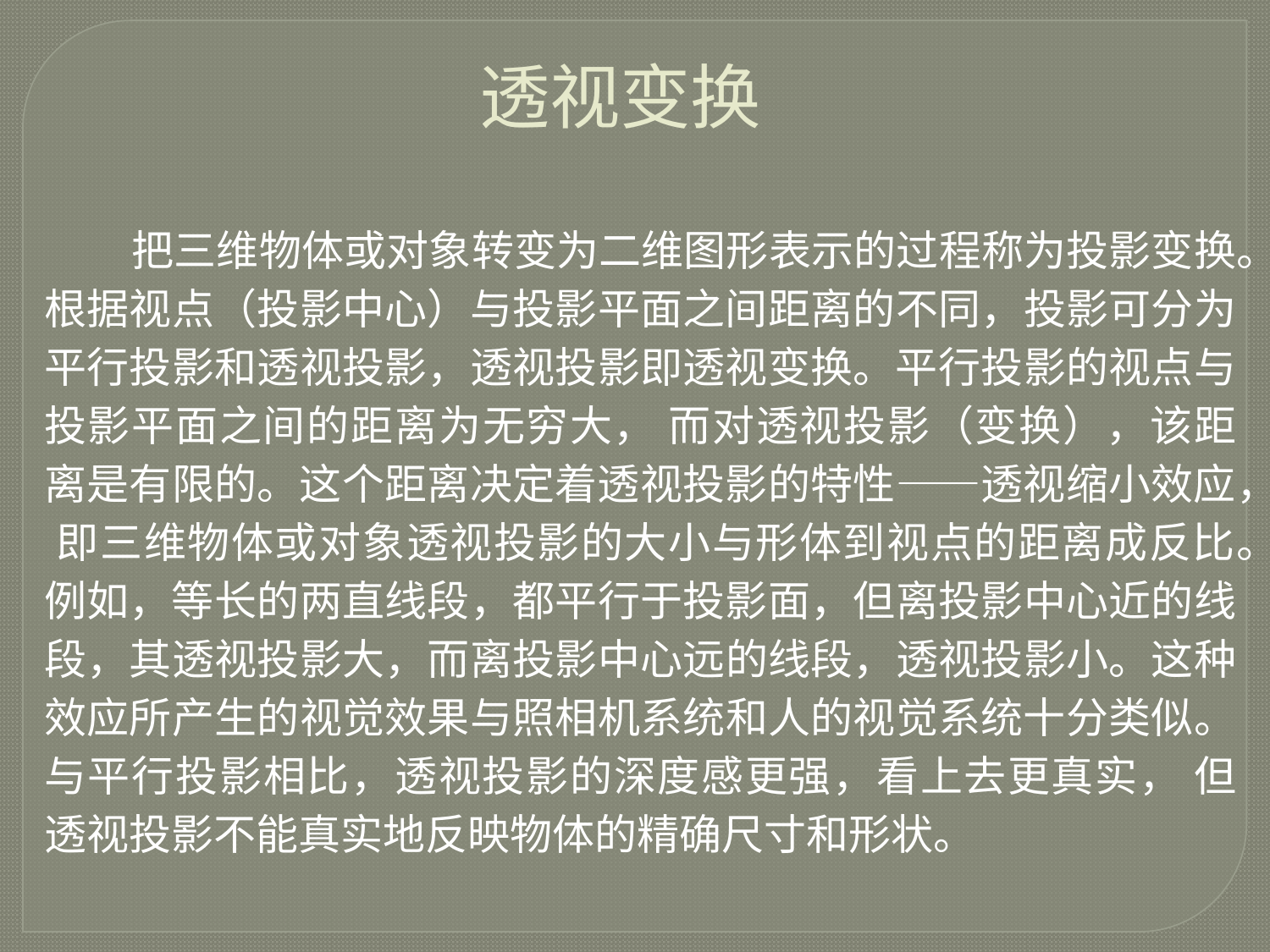

透视变换
        把三维物体或对象转变为二维图形表示的过程称为投影变换。根据视点（投影中心）与投影平面之间距离的不同，投影可分为平行投影和透视投影，透视投影即透视变换。平行投影的视点与投影平面之间的距离为无穷大， 而对透视投影（变换），该距离是有限的。这个距离决定着透视投影的特性——透视缩小效应， 即三维物体或对象透视投影的大小与形体到视点的距离成反比。例如，等长的两直线段，都平行于投影面，但离投影中心近的线段，其透视投影大，而离投影中心远的线段，透视投影小。这种效应所产生的视觉效果与照相机系统和人的视觉系统十分类似。与平行投影相比，透视投影的深度感更强，看上去更真实， 但透视投影不能真实地反映物体的精确尺寸和形状。